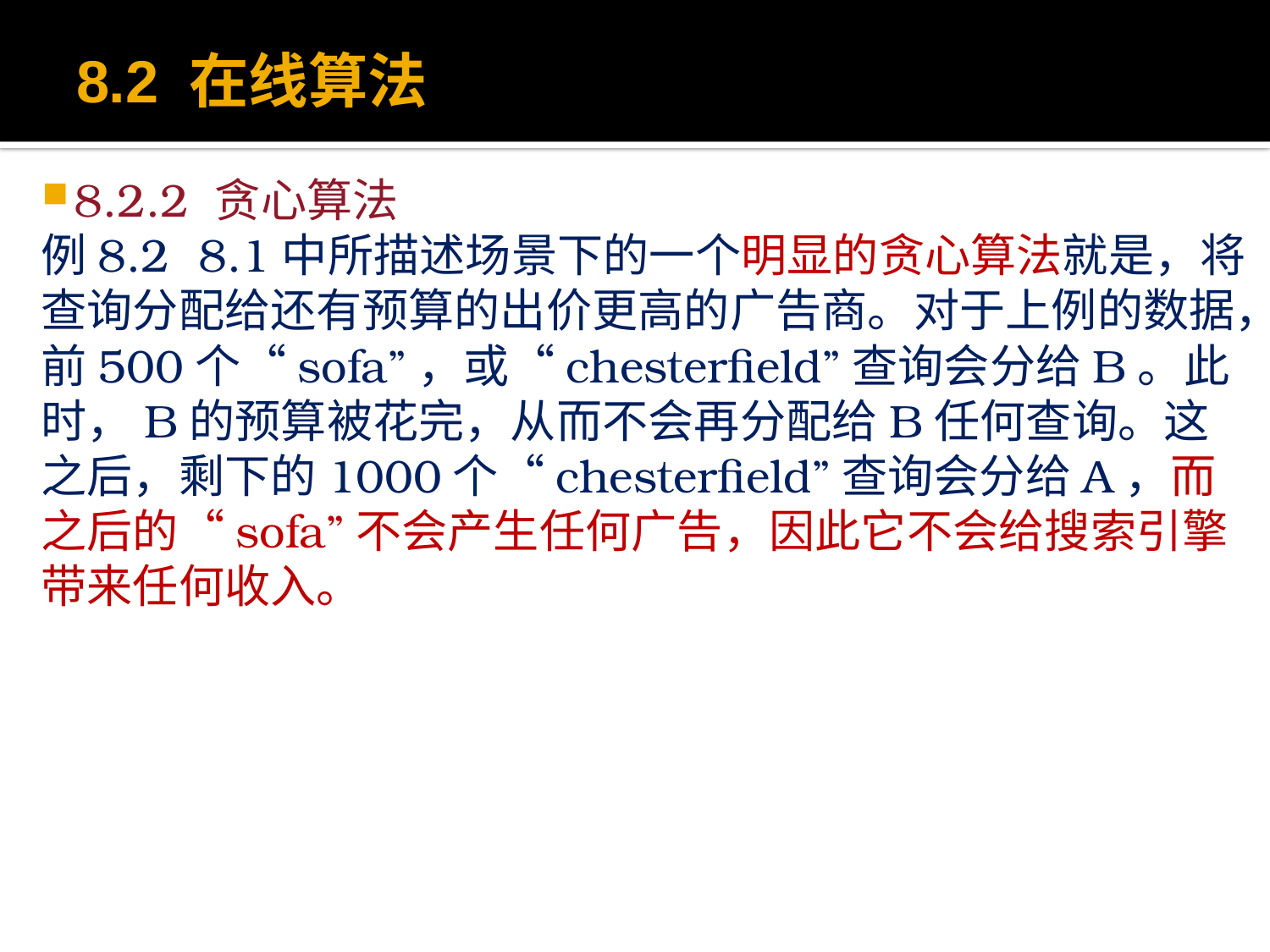

# 8.2 在线算法
8.2.2 贪心算法
例8.2  8.1中所描述场景下的一个明显的贪心算法就是，将查询分配给还有预算的出价更高的广告商。对于上例的数据，前500个“sofa”，或“chesterfield”查询会分给B。此时，B的预算被花完，从而不会再分配给B任何查询。这之后，剩下的1000个“chesterfield”查询会分给A，而之后的“sofa”不会产生任何广告，因此它不会给搜索引擎带来任何收入。